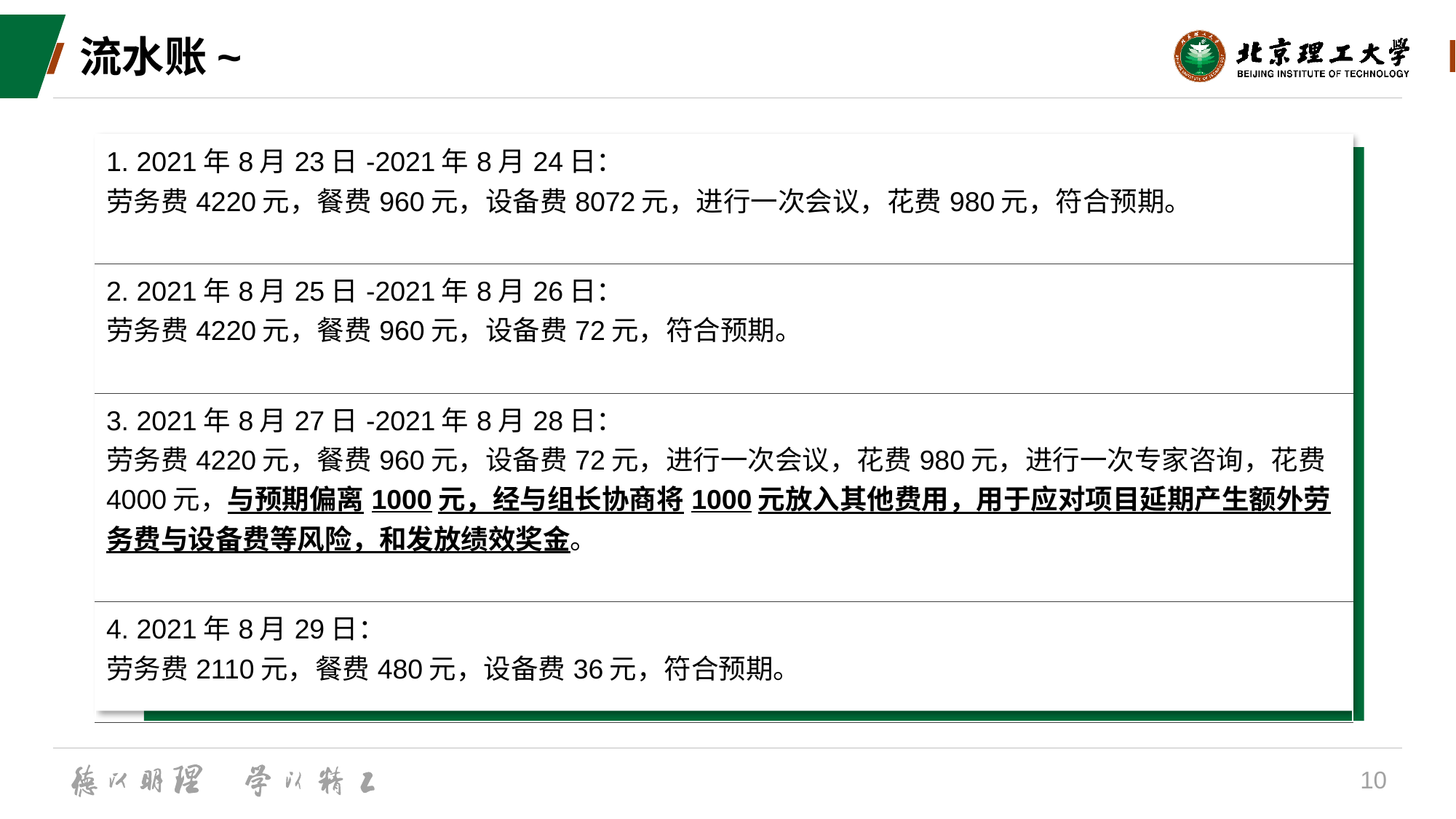

# 流水账~

| 1. 2021年8月23日-2021年8月24日： 劳务费4220元，餐费960元，设备费8072元，进行一次会议，花费980元，符合预期。 |
| --- |
| 2. 2021年8月25日-2021年8月26日： 劳务费4220元，餐费960元，设备费72元，符合预期。 |
| 3. 2021年8月27日-2021年8月28日： 劳务费4220元，餐费960元，设备费72元，进行一次会议，花费980元，进行一次专家咨询，花费4000元，与预期偏离1000元，经与组长协商将1000元放入其他费用，用于应对项目延期产生额外劳务费与设备费等风险，和发放绩效奖金。 |
| 4. 2021年8月29日： 劳务费2110元，餐费480元，设备费36元，符合预期。 |